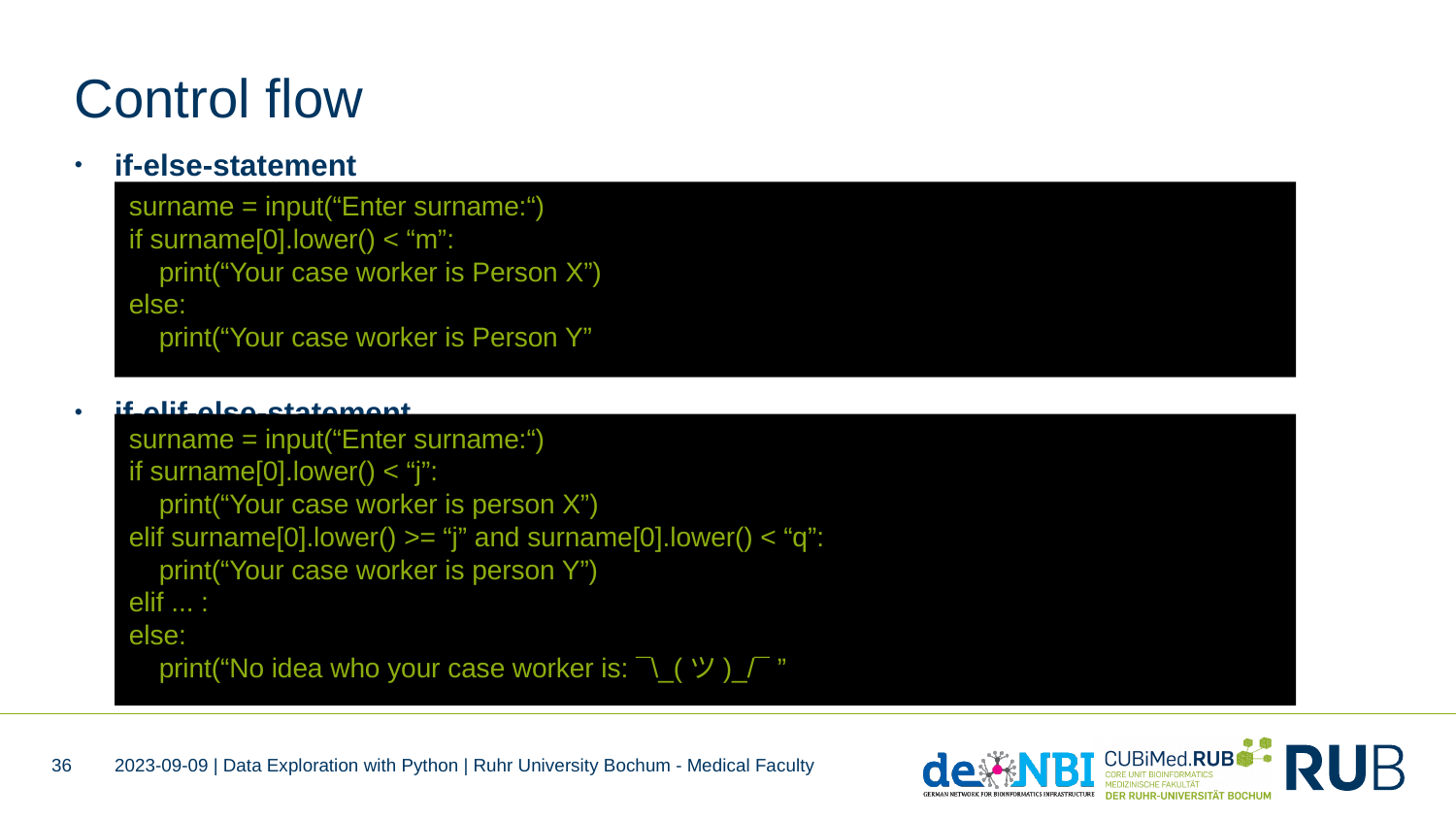

# Control flow
if-else-statement

if-elif-else-statement

surname = input(“Enter surname:“)
if surname[0].lower() < “m”:
    print(“Your case worker is Person X”)
else:
    print(“Your case worker is Person Y”

surname = input(“Enter surname:“)
if surname[0].lower() < “j”:
    print(“Your case worker is person X”)
elif surname[0].lower() >= “j” and surname[0].lower() < “q”:
    print(“Your case worker is person Y”)
elif ... :
else:
    print(“No idea who your case worker is: ¯\_(ツ)_/¯ ”

36
2023-09-09 | Data Exploration with Python | Ruhr University Bochum - Medical Faculty